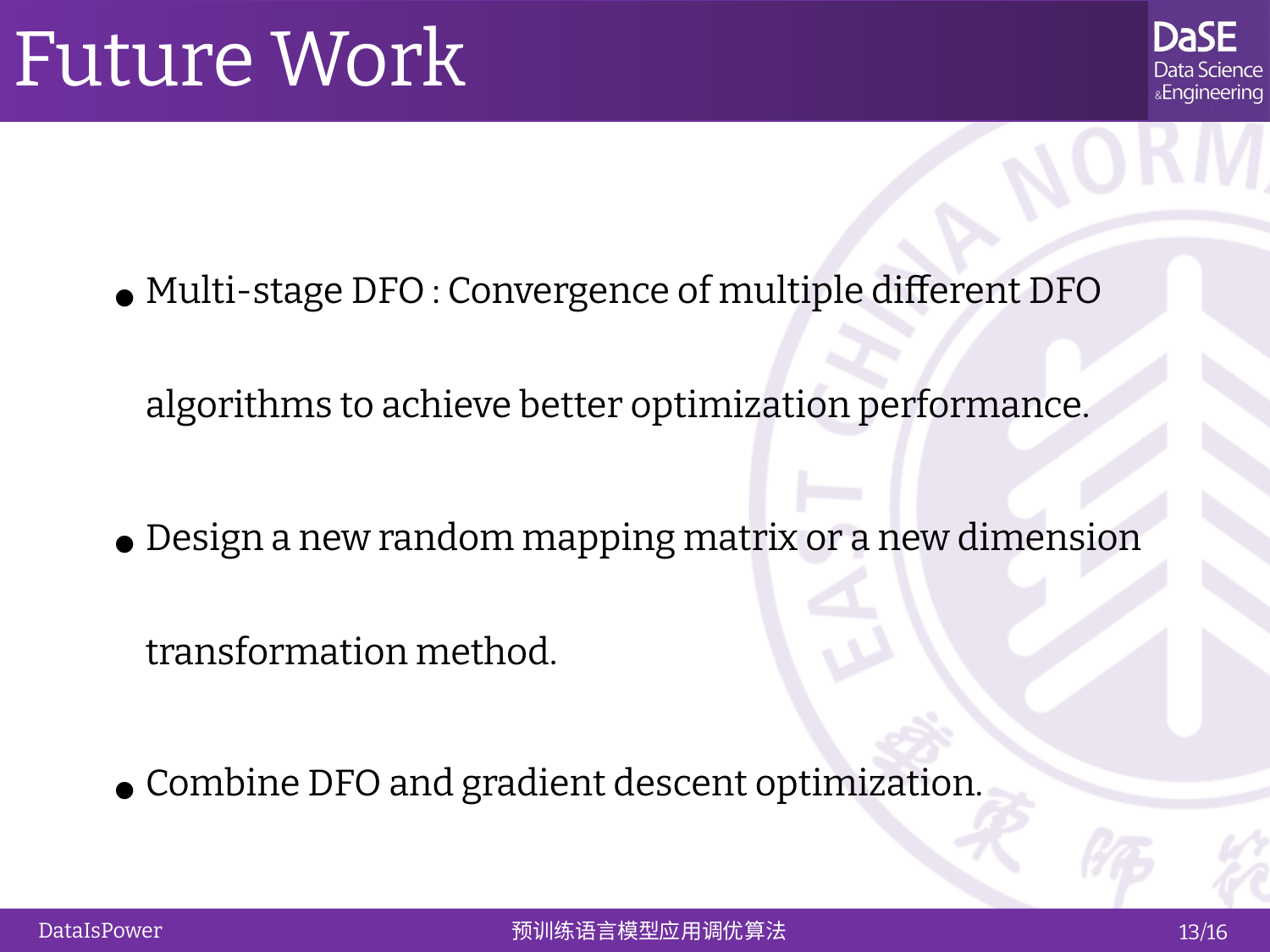

# Future Work
Multi-stage DFO : Convergence of multiple different DFO algorithms to achieve better optimization performance.
Design a new random mapping matrix or a new dimension transformation method.
Combine DFO and gradient descent optimization.
DataIsPower
预训练语言模型应用调优算法